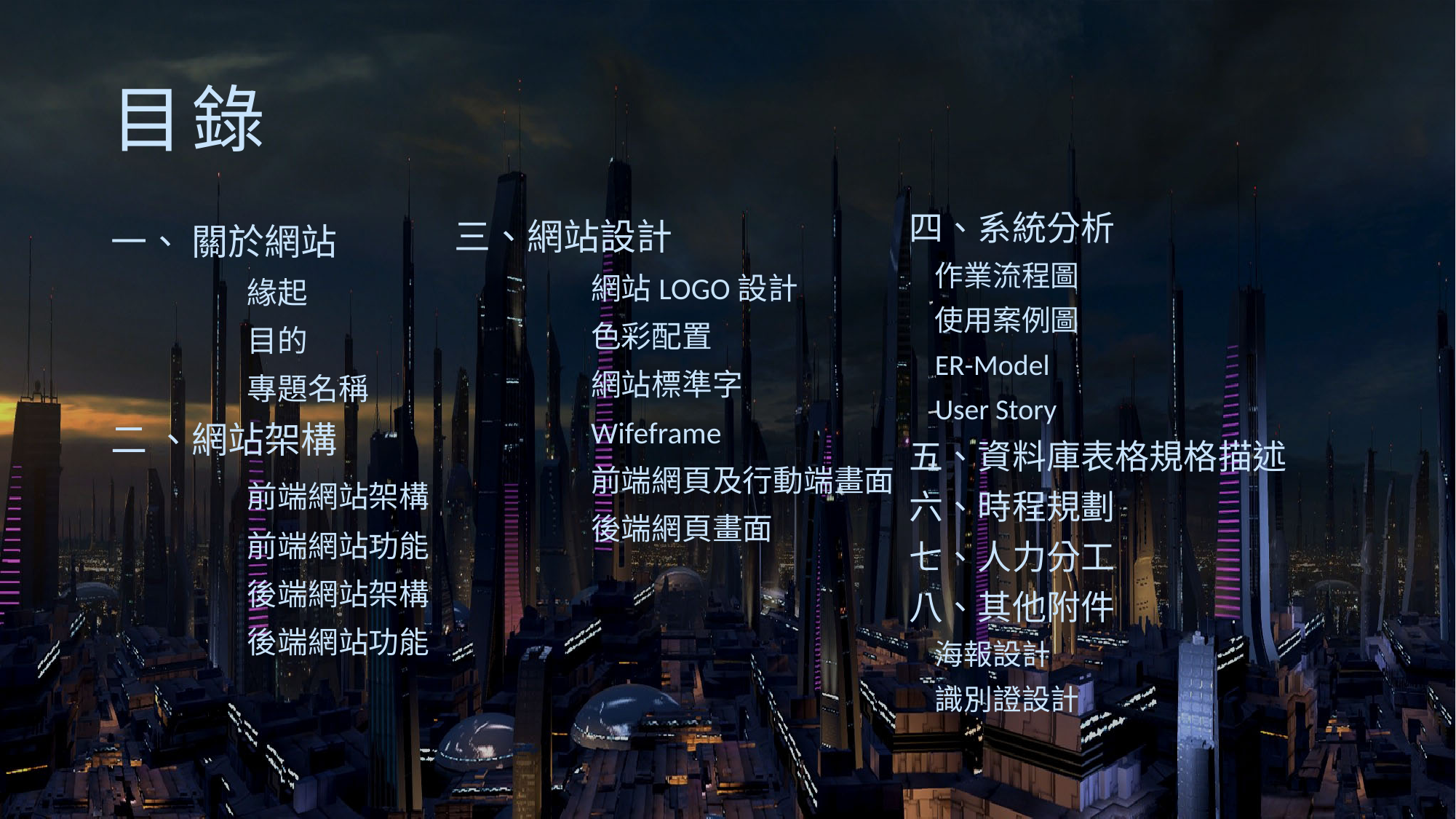

# 目錄
四、系統分析
		作業流程圖
		使用案例圖
		ER-Model
		User Story
五、資料庫表格規格描述
六、時程規劃
七、人力分工
八、其他附件
		海報設計
		識別證設計
三、網站設計
		網站LOGO設計
		色彩配置
		網站標準字
		Wifeframe
		前端網頁及行動端畫面
		後端網頁畫面
一、 關於網站
		緣起
		目的
		專題名稱
二 、網站架構
		前端網站架構
		前端網站功能
		後端網站架構
		後端網站功能